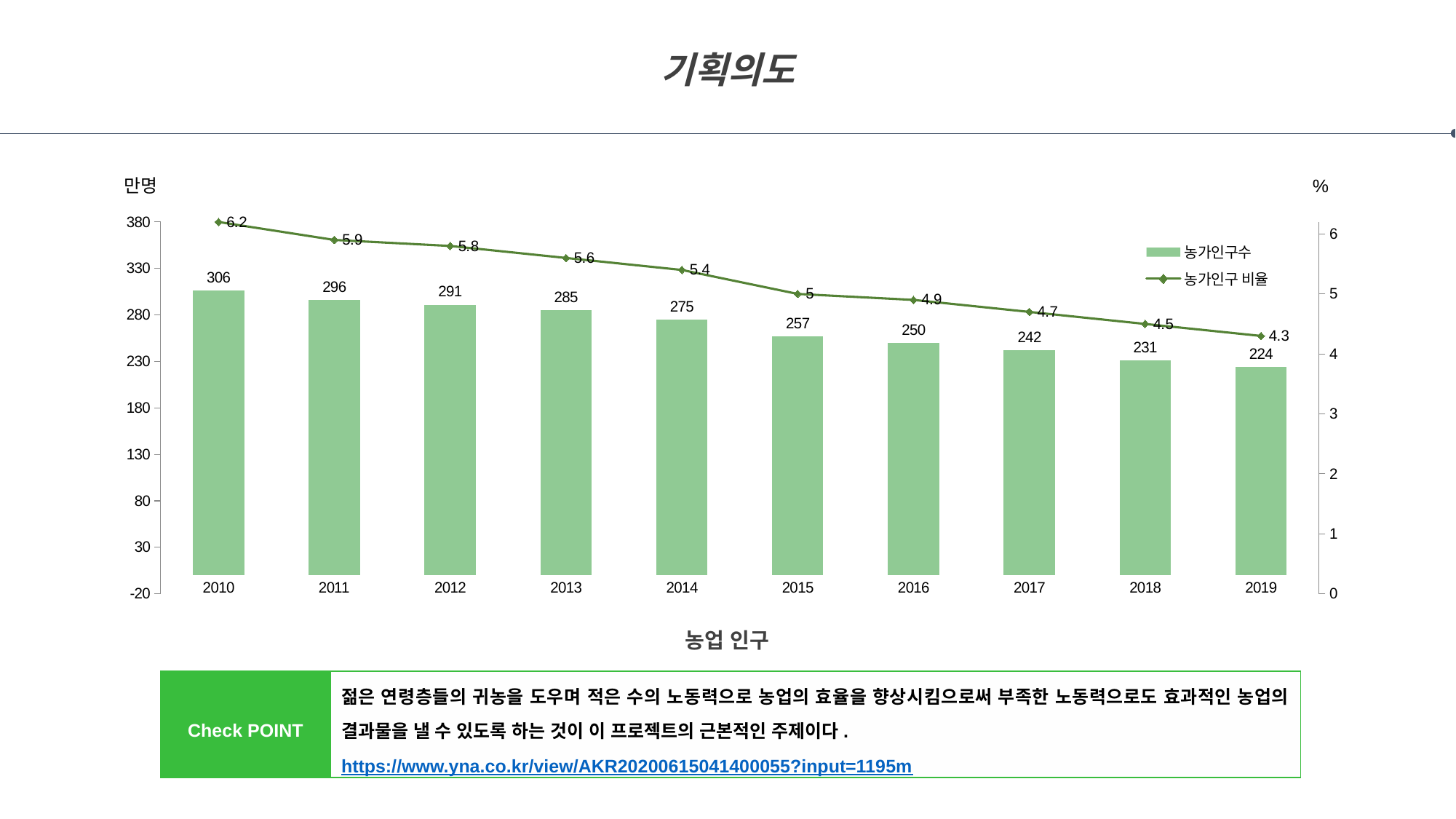

기획의도
만명
%

### Chart

| Category | 농가인구수 | 농가인구 비율 |
|---|---|---|
| 2010 | 306.0 | 6.2 |
| 2011 | 296.0 | 5.9 |
| 2012 | 291.0 | 5.8 |
| 2013 | 285.0 | 5.6 |
| 2014 | 275.0 | 5.4 |
| 2015 | 257.0 | 5.0 |
| 2016 | 250.0 | 4.9 |
| 2017 | 242.0 | 4.7 |
| 2018 | 231.0 | 4.5 |
| 2019 | 224.0 | 4.3 |
농업 인구
Check POINT
젊은 연령층들의 귀농을 도우며 적은 수의 노동력으로 농업의 효율을 향상시킴으로써 부족한 노동력으로도 효과적인 농업의 결과물을 낼 수 있도록 하는 것이 이 프로젝트의 근본적인 주제이다.
https://www.yna.co.kr/view/AKR20200615041400055?input=1195m